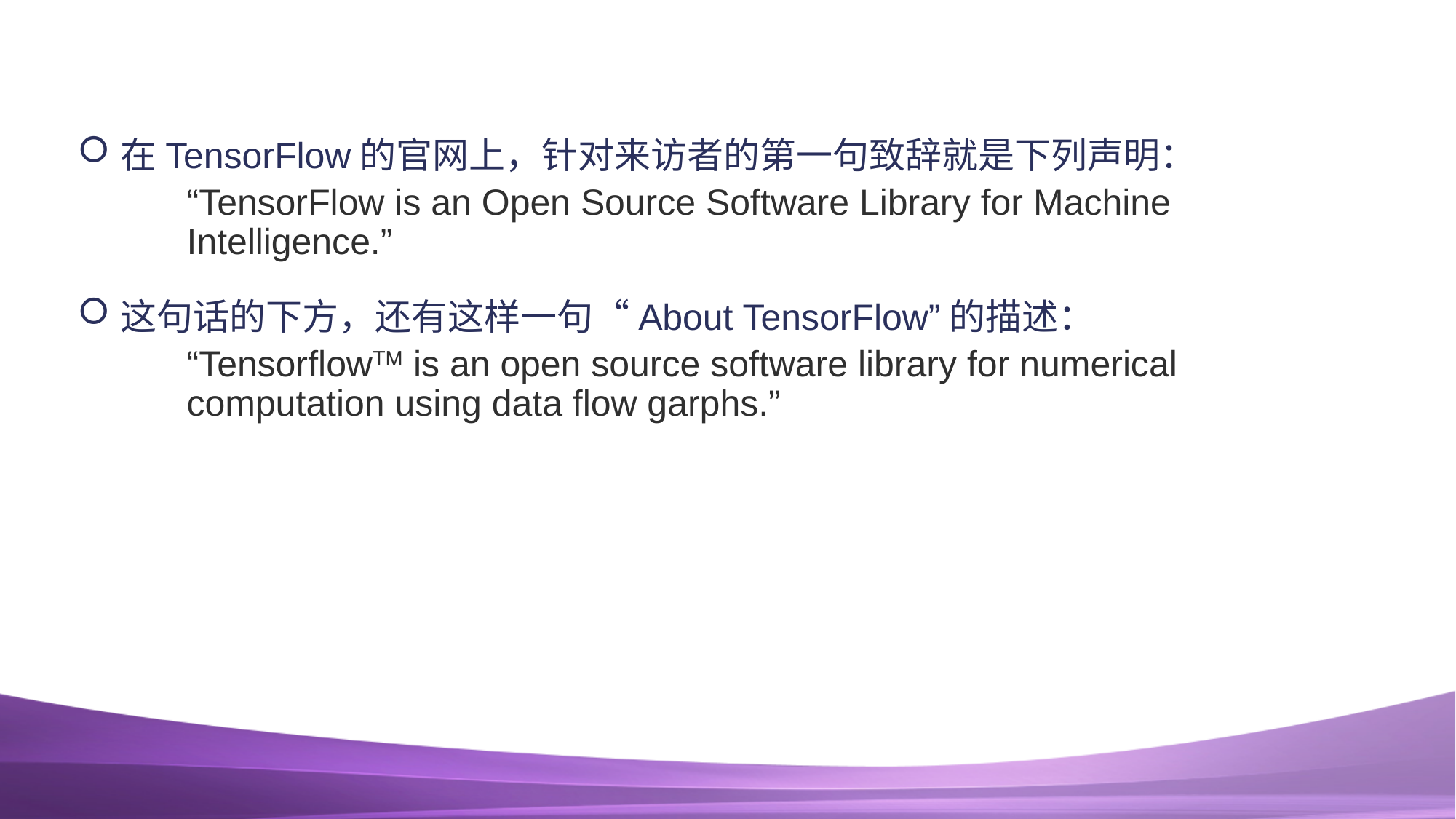

#
在TensorFlow的官网上，针对来访者的第一句致辞就是下列声明：
“TensorFlow is an Open Source Software Library for Machine Intelligence.”
这句话的下方，还有这样一句“About TensorFlow”的描述：
“TensorflowTM is an open source software library for numerical computation using data flow garphs.”